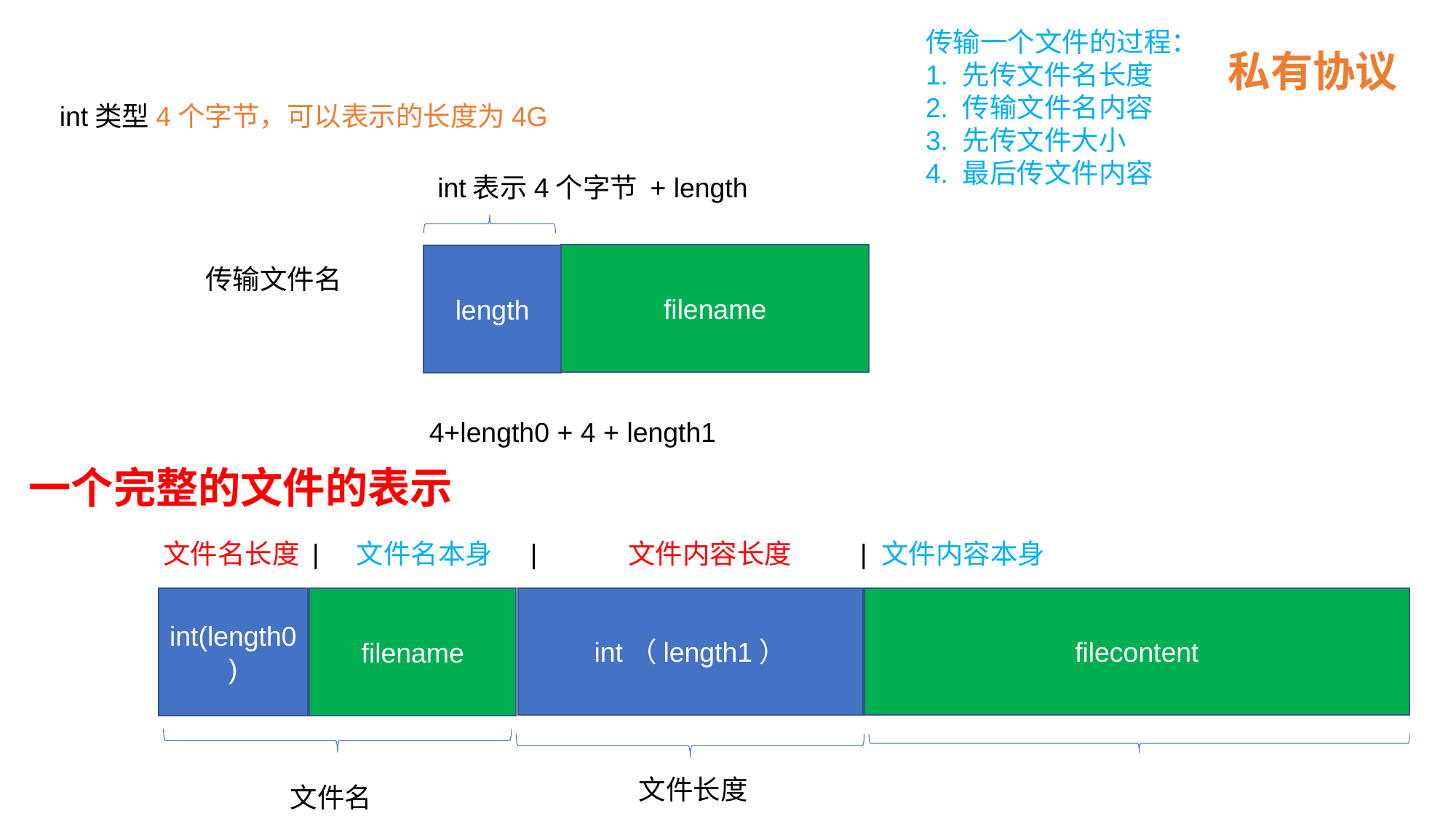

传输一个文件的过程：
1. 先传文件名长度
2. 传输文件名内容
3. 先传文件大小
4. 最后传文件内容
私有协议
int类型4个字节，可以表示的长度为4G

int表示4个字节 + length
filename
length
传输文件名
4+length0 + 4 + length1
一个完整的文件的表示

文件名长度 |    文件名本身     |           文件内容长度          | 文件内容本身

int（length1）
filecontent
int(length0)
filename
文件长度
文件名